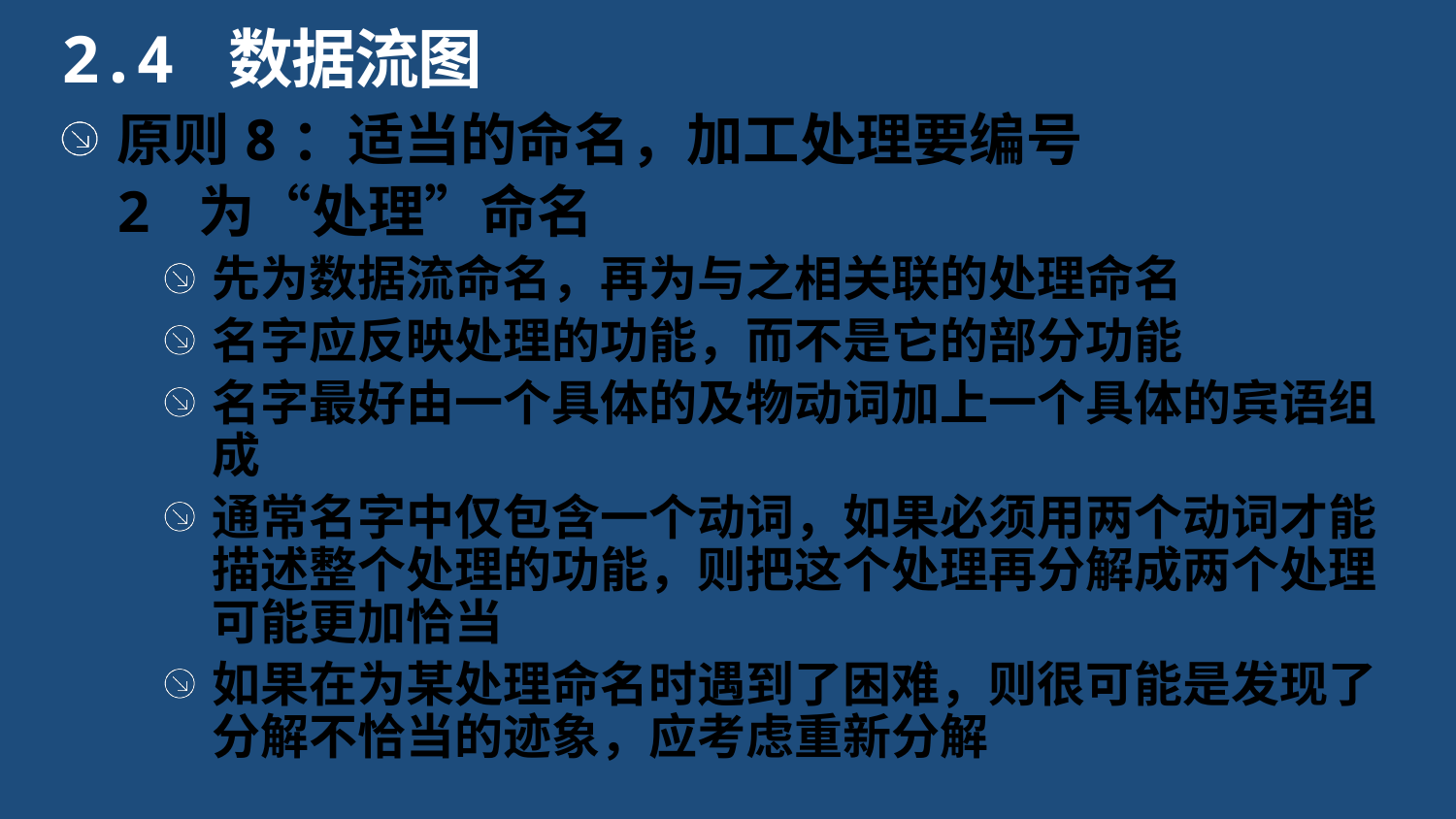

2.4 数据流图
原则8：适当的命名，加工处理要编号
2 为“处理”命名
先为数据流命名，再为与之相关联的处理命名
名字应反映处理的功能，而不是它的部分功能
名字最好由一个具体的及物动词加上一个具体的宾语组成
通常名字中仅包含一个动词，如果必须用两个动词才能描述整个处理的功能，则把这个处理再分解成两个处理可能更加恰当
如果在为某处理命名时遇到了困难，则很可能是发现了分解不恰当的迹象，应考虑重新分解